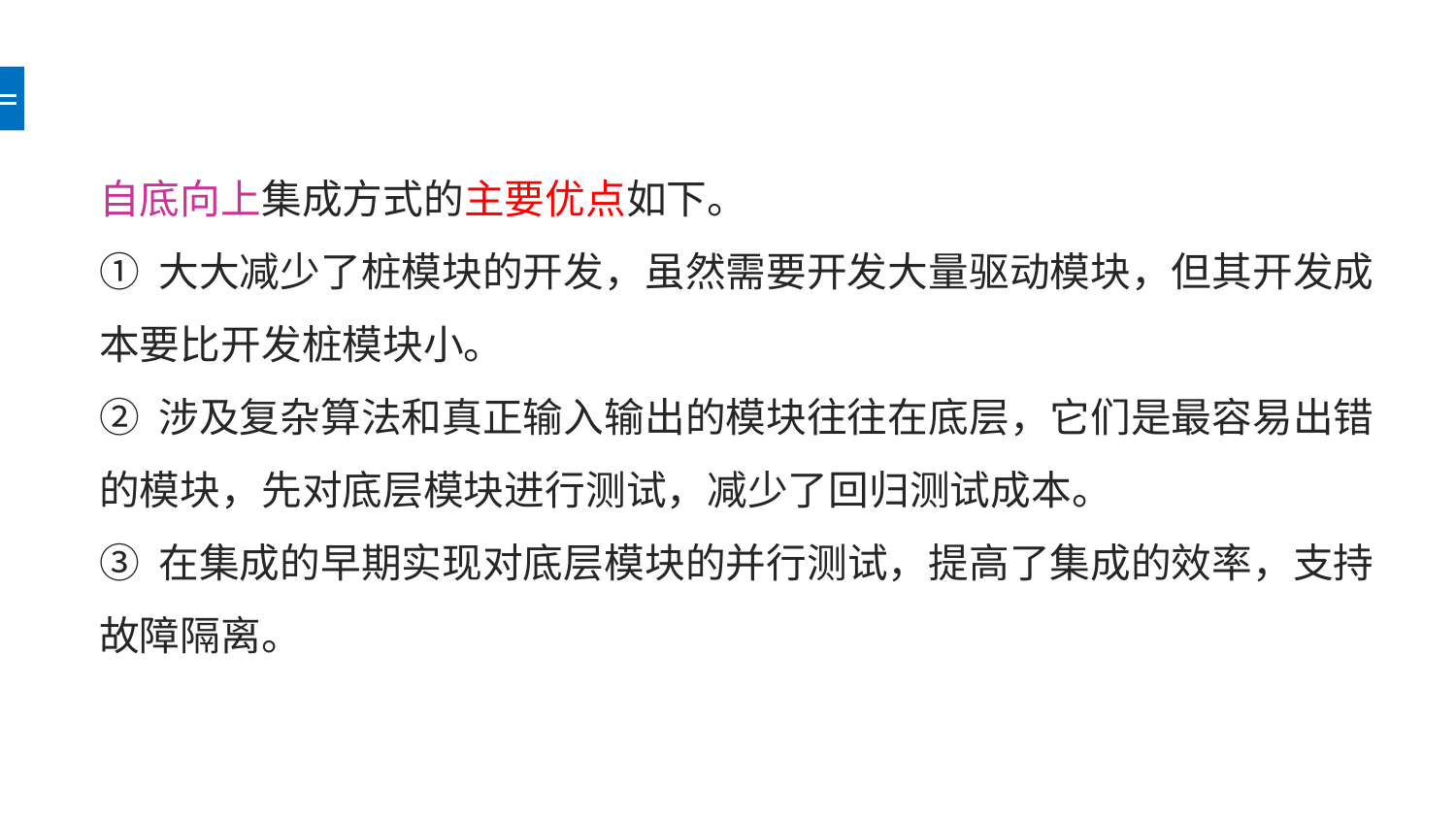

自底向上集成方式的主要优点如下。
① 大大减少了桩模块的开发，虽然需要开发大量驱动模块，但其开发成本要比开发桩模块小。
② 涉及复杂算法和真正输入输出的模块往往在底层，它们是最容易出错的模块，先对底层模块进行测试，减少了回归测试成本。
③ 在集成的早期实现对底层模块的并行测试，提高了集成的效率，支持故障隔离。